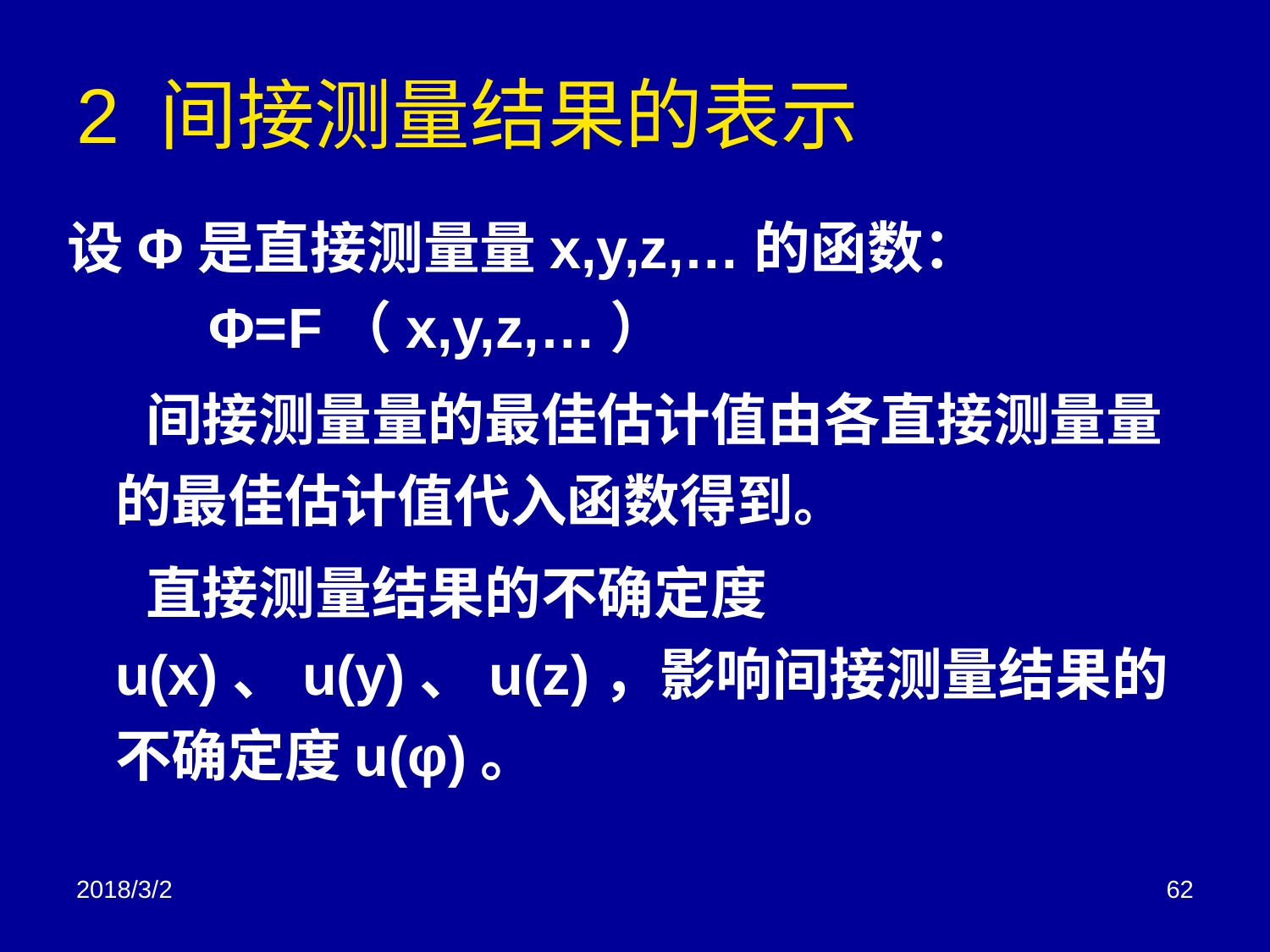

# 2 间接测量结果的表示
设Φ是直接测量量x,y,z,…的函数：
         Φ=F（x,y,z,…）
     间接测量量的最佳估计值由各直接测量量的最佳估计值代入函数得到。
     直接测量结果的不确定度u(x)、u(y)、u(z)，影响间接测量结果的不确定度u(φ)。
2018/3/2
62